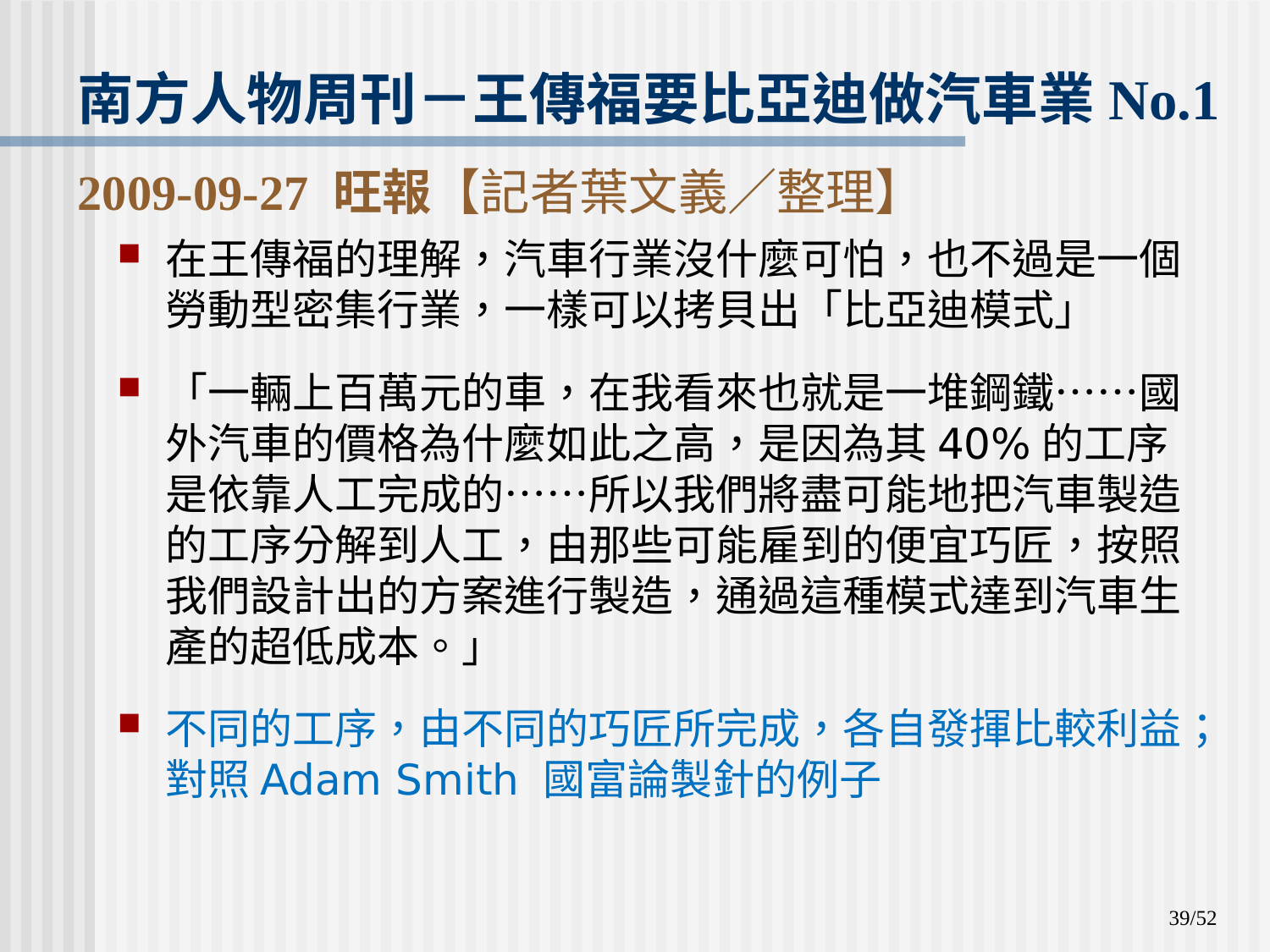

# 南方人物周刊－王傳福要比亞迪做汽車業No.1 2009-09-27 旺報【記者葉文義／整理】
在王傳福的理解，汽車行業沒什麼可怕，也不過是一個勞動型密集行業，一樣可以拷貝出「比亞迪模式」
「一輛上百萬元的車，在我看來也就是一堆鋼鐵……國外汽車的價格為什麼如此之高，是因為其40%的工序是依靠人工完成的……所以我們將盡可能地把汽車製造的工序分解到人工，由那些可能雇到的便宜巧匠，按照我們設計出的方案進行製造，通過這種模式達到汽車生產的超低成本。」
不同的工序，由不同的巧匠所完成，各自發揮比較利益；對照Adam Smith 國富論製針的例子